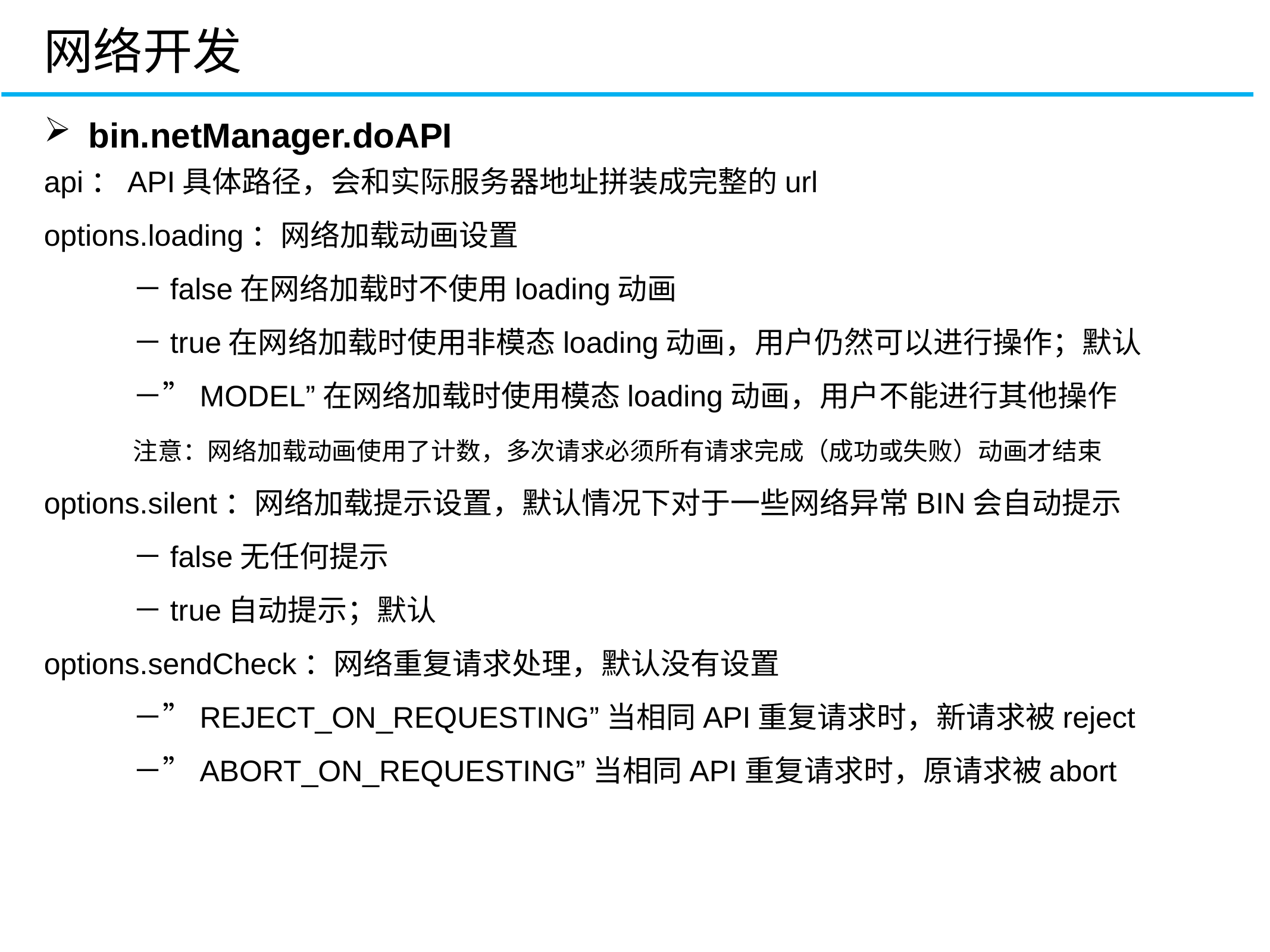

网络开发
bin.netManager.doAPI

api：API具体路径，会和实际服务器地址拼装成完整的url
options.loading：网络加载动画设置
	－false在网络加载时不使用loading动画
	－true在网络加载时使用非模态loading动画，用户仍然可以进行操作；默认
	－”MODEL”在网络加载时使用模态loading动画，用户不能进行其他操作
	注意：网络加载动画使用了计数，多次请求必须所有请求完成（成功或失败）动画才结束
options.silent：网络加载提示设置，默认情况下对于一些网络异常BIN会自动提示
	－false无任何提示
	－true自动提示；默认
options.sendCheck：网络重复请求处理，默认没有设置
	－”REJECT_ON_REQUESTING”当相同API重复请求时，新请求被reject
	－”ABORT_ON_REQUESTING”当相同API重复请求时，原请求被abort

CONTROLLER
VIEW